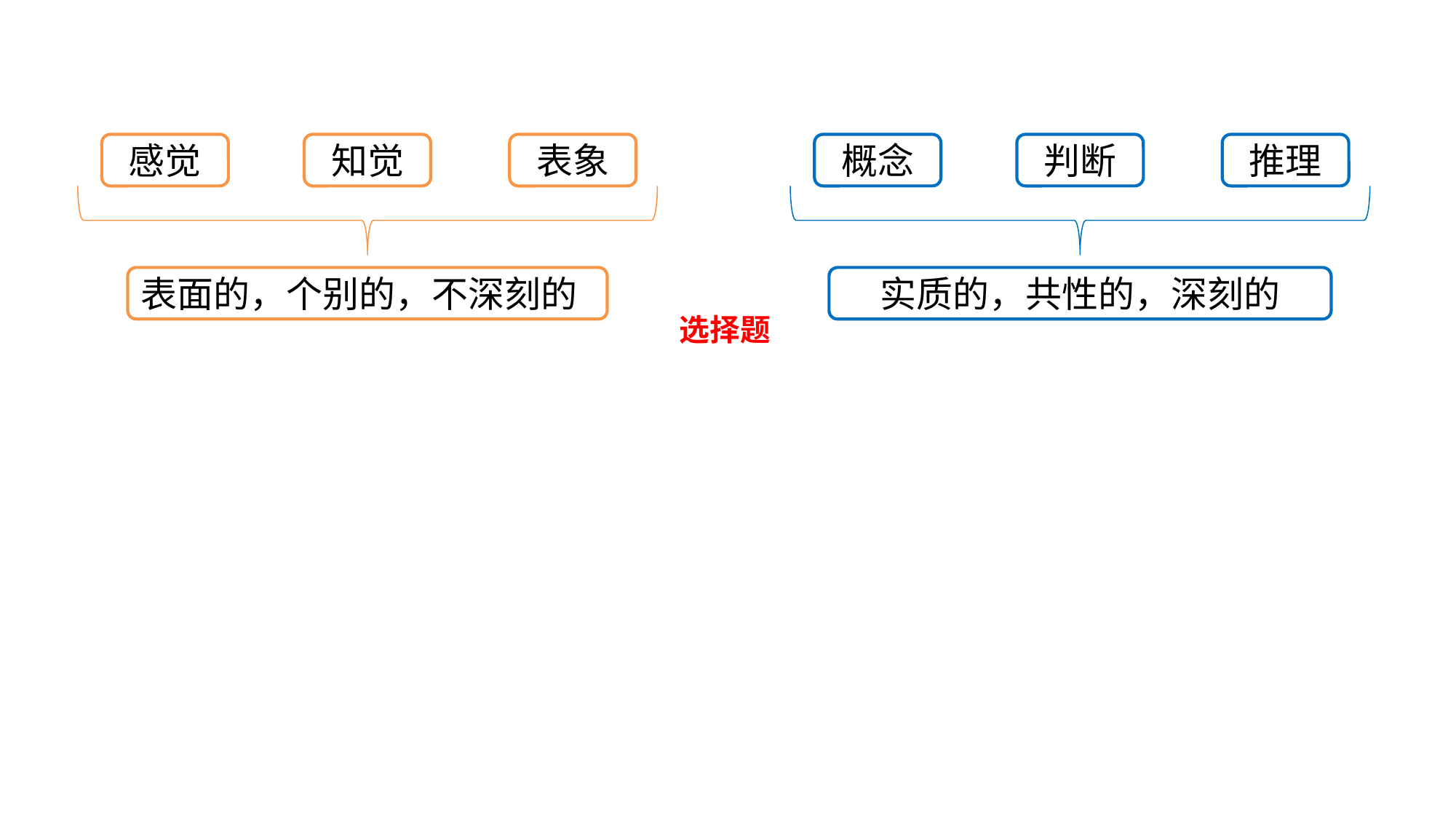

感觉
知觉
表象
概念
判断
推理
表面的，个别的，不深刻的
实质的，共性的，深刻的
   选择题